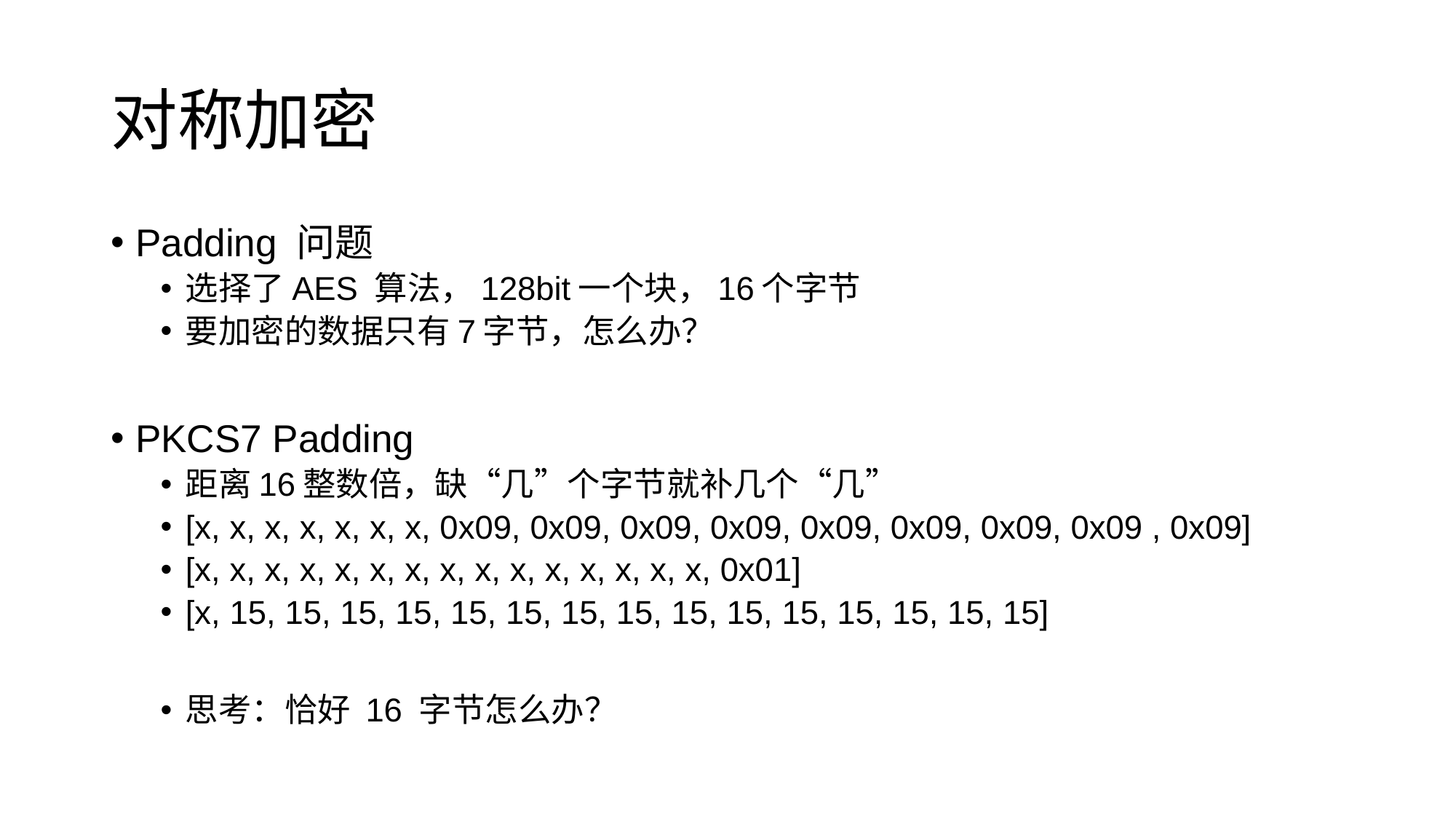

# 对称加密
Padding 问题
选择了AES 算法，128bit一个块，16个字节
要加密的数据只有7字节，怎么办？

PKCS7 Padding
距离16整数倍，缺“几”个字节就补几个“几”
[x, x, x, x, x, x, x, 0x09, 0x09, 0x09, 0x09, 0x09, 0x09, 0x09, 0x09 , 0x09]
[x, x, x, x, x, x, x, x, x, x, x, x, x, x, x, 0x01]
[x, 15, 15, 15, 15, 15, 15, 15, 15, 15, 15, 15, 15, 15, 15, 15]

思考：恰好 16 字节怎么办？